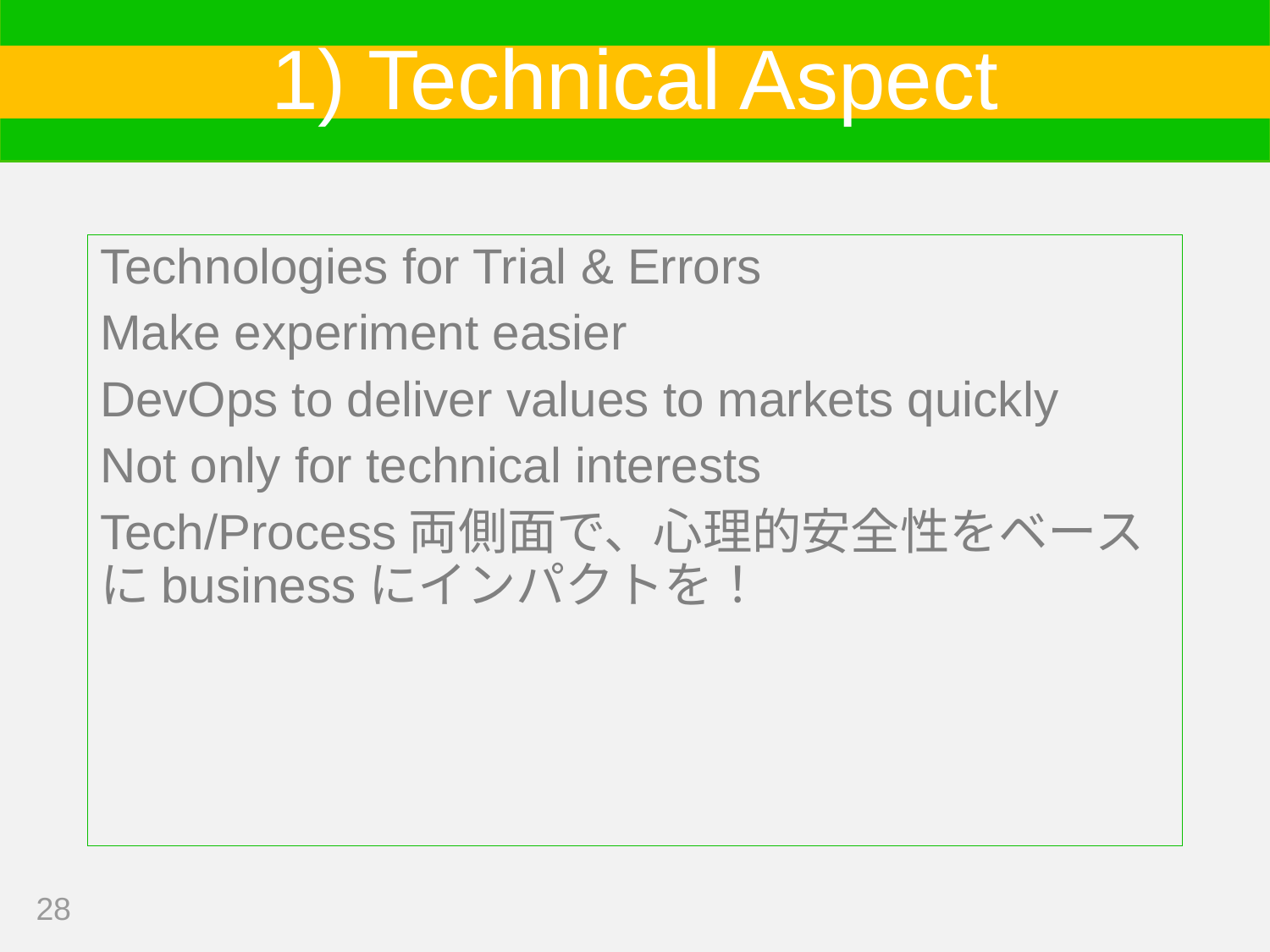

# 1) Technical Aspect
Technologies for Trial & Errors
Make experiment easier
DevOps to deliver values to markets quickly
Not only for technical interests
Tech/Process両側面で、心理的安全性をベースにbusinessにインパクトを！

28